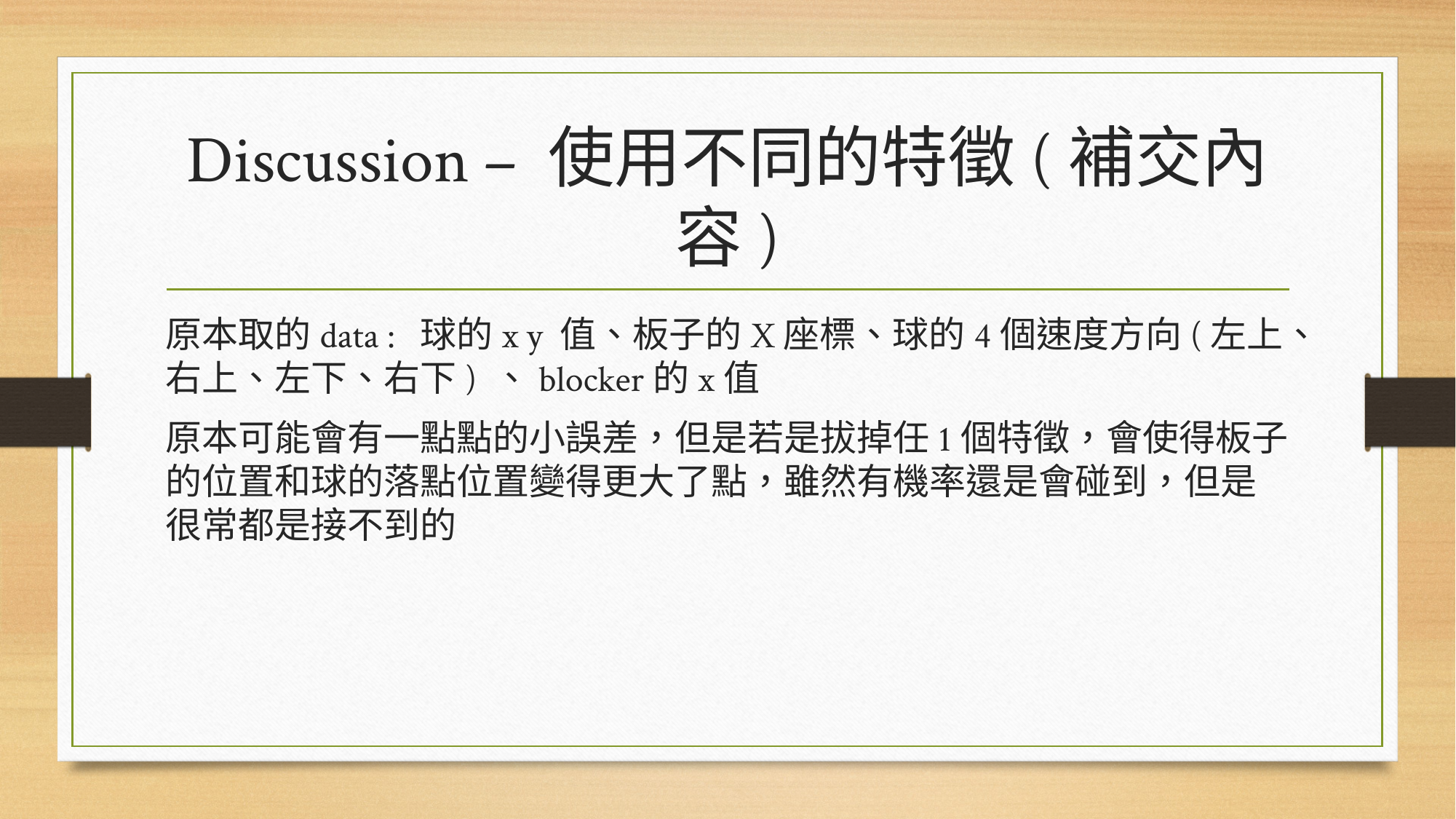

# Discussion – 使用不同的特徵(補交內容)
原本取的data :  球的x y 值、板子的X座標、球的4個速度方向(左上、右上、左下、右下) 、blocker的x值
原本可能會有一點點的小誤差，但是若是拔掉任1個特徵，會使得板子的位置和球的落點位置變得更大了點，雖然有機率還是會碰到，但是很常都是接不到的